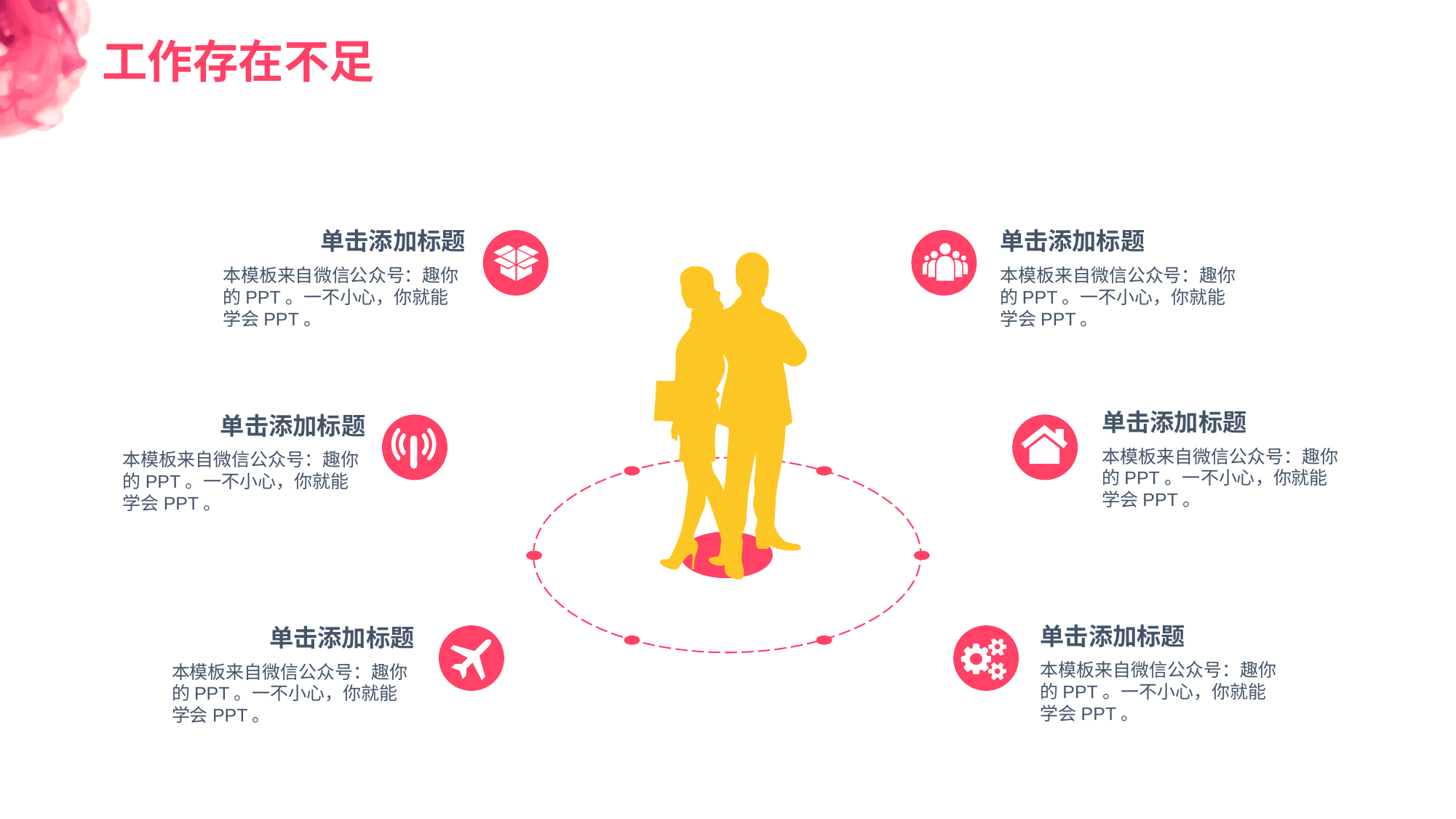

工作存在不足
单击添加标题
单击添加标题

本模板来自微信公众号：趣你的PPT。一不小心，你就能学会PPT。
本模板来自微信公众号：趣你的PPT。一不小心，你就能学会PPT。

单击添加标题
单击添加标题

本模板来自微信公众号：趣你的PPT。一不小心，你就能学会PPT。
本模板来自微信公众号：趣你的PPT。一不小心，你就能学会PPT。

单击添加标题
单击添加标题

本模板来自微信公众号：趣你的PPT。一不小心，你就能学会PPT。
本模板来自微信公众号：趣你的PPT。一不小心，你就能学会PPT。